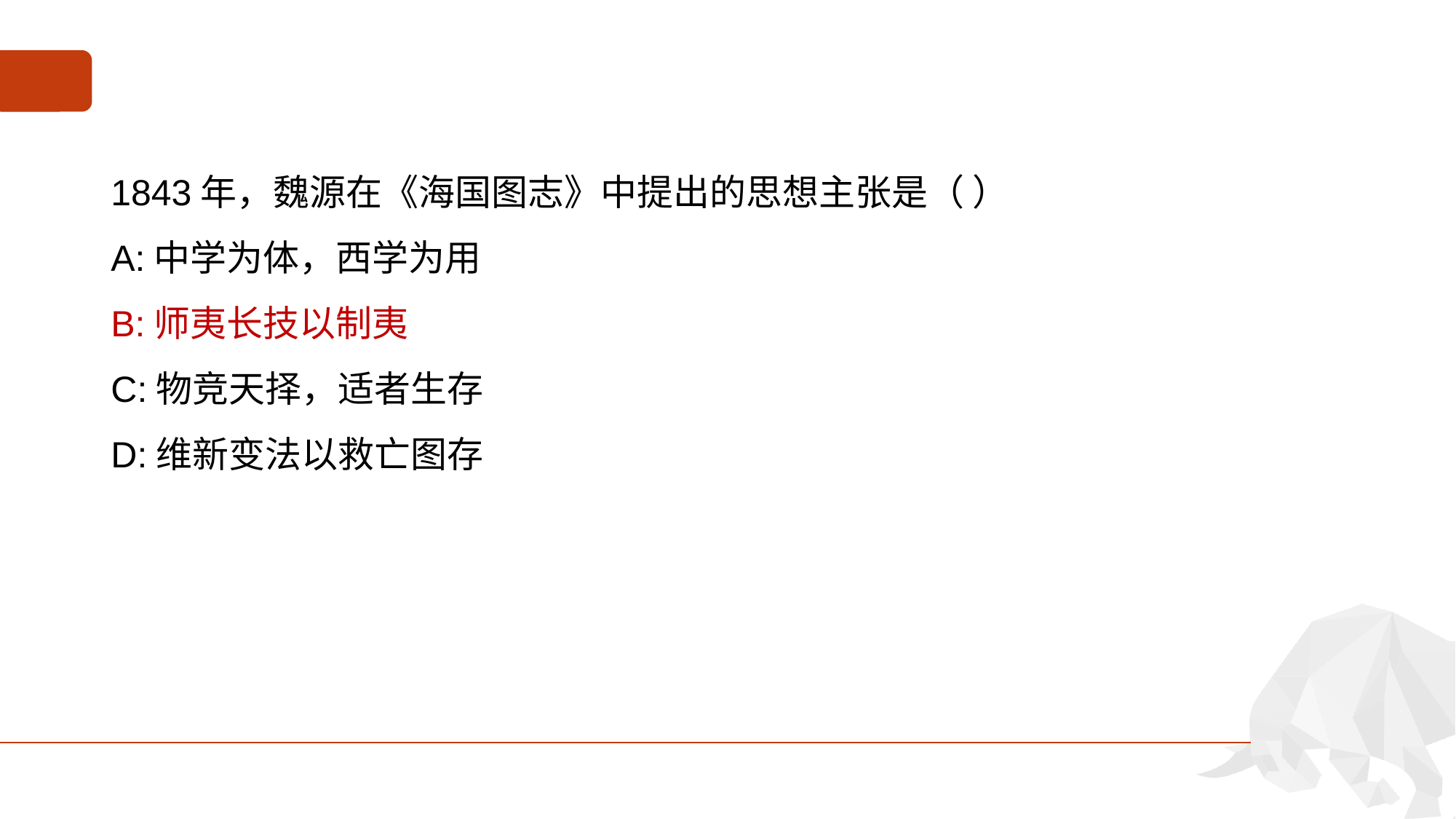

#
1843年，魏源在《海国图志》中提出的思想主张是（ ）
A:中学为体，西学为用
B:师夷长技以制夷
C:物竞天择，适者生存
D:维新变法以救亡图存